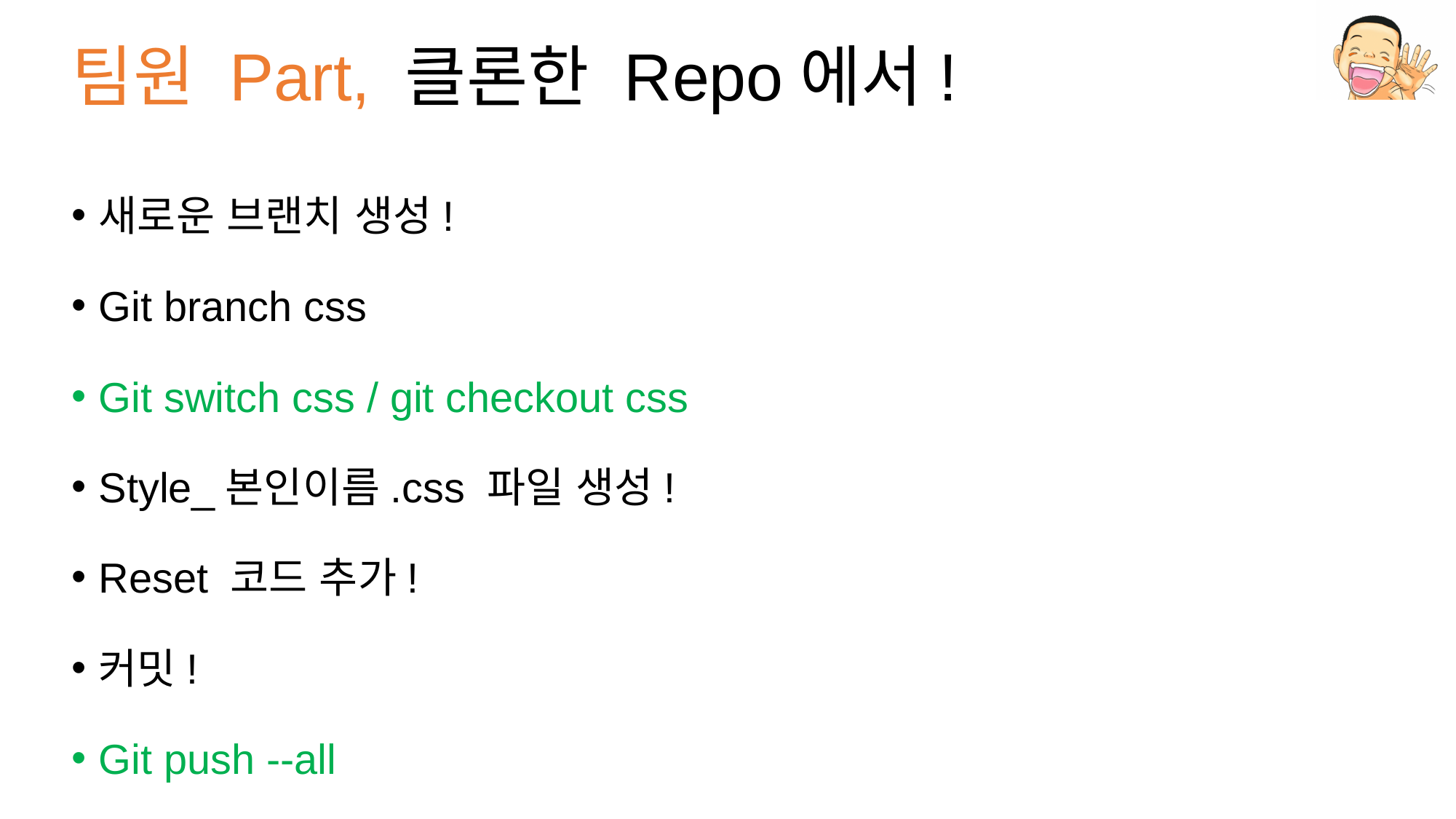

# 팀원 Part, 클론한 Repo에서!
새로운 브랜치 생성!
Git branch css
Git switch css / git checkout css
Style_본인이름.css 파일 생성!
Reset 코드 추가!
커밋!
Git push --all